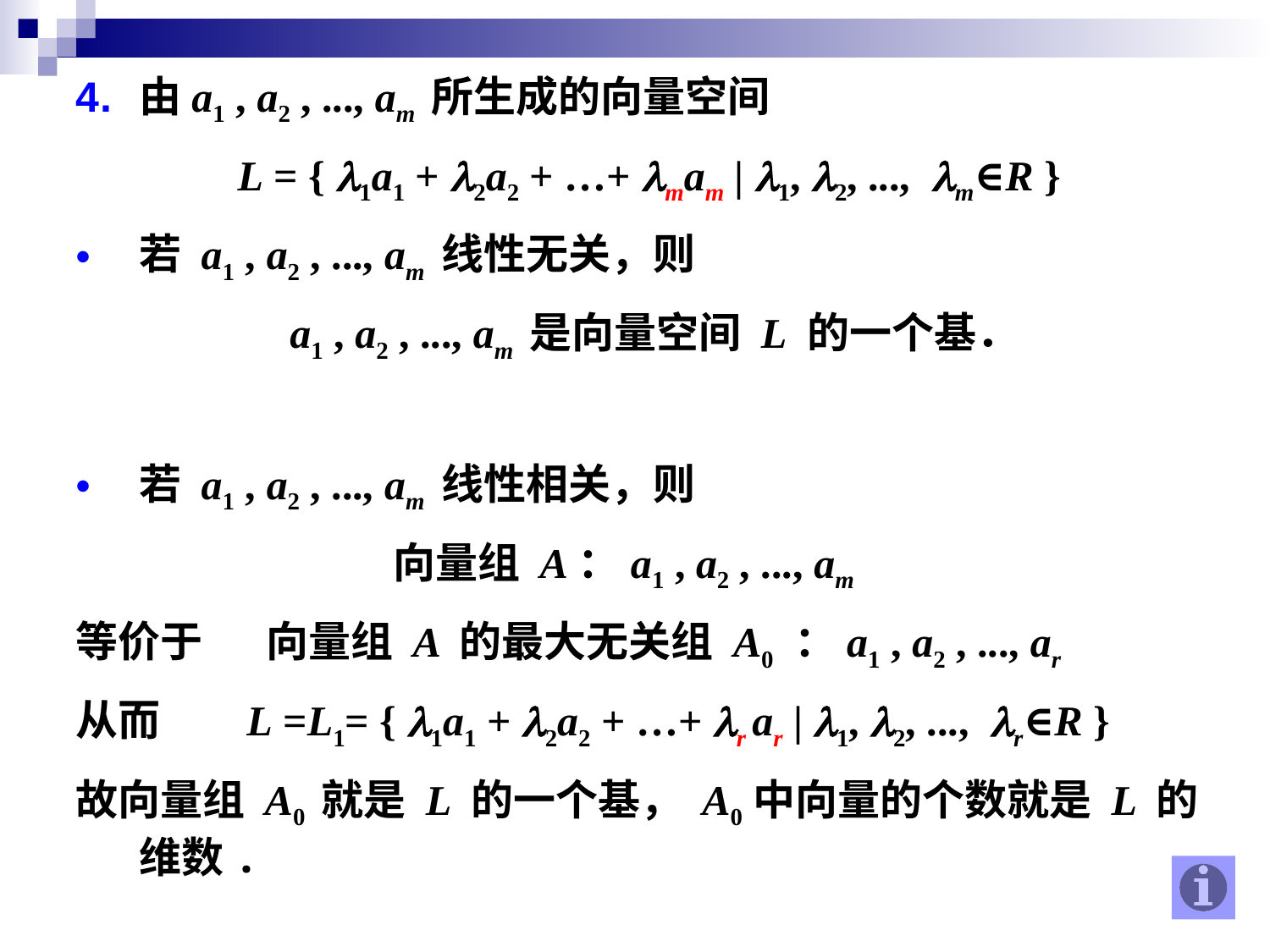

由a1 , a2 , ..., am 所生成的向量空间
L = { λ1a1 + λ2a2 + …+ λmam | λ1, λ2, ..., λm∈R }
若 a1 , a2 , ..., am 线性无关，则
 a1 , a2 , ..., am 是向量空间 L 的一个基．

若 a1 , a2 , ..., am 线性相关，则
			向量组 A：a1 , a2 , ..., am
等价于	向量组 A 的最大无关组 A0 ：a1 , a2 , ..., ar
从而        L =L1= { λ1a1 + λ2a2 + …+ λr ar | λ1, λ2, ..., λr∈R }
故向量组 A0 就是 L 的一个基， A0中向量的个数就是 L 的维数.